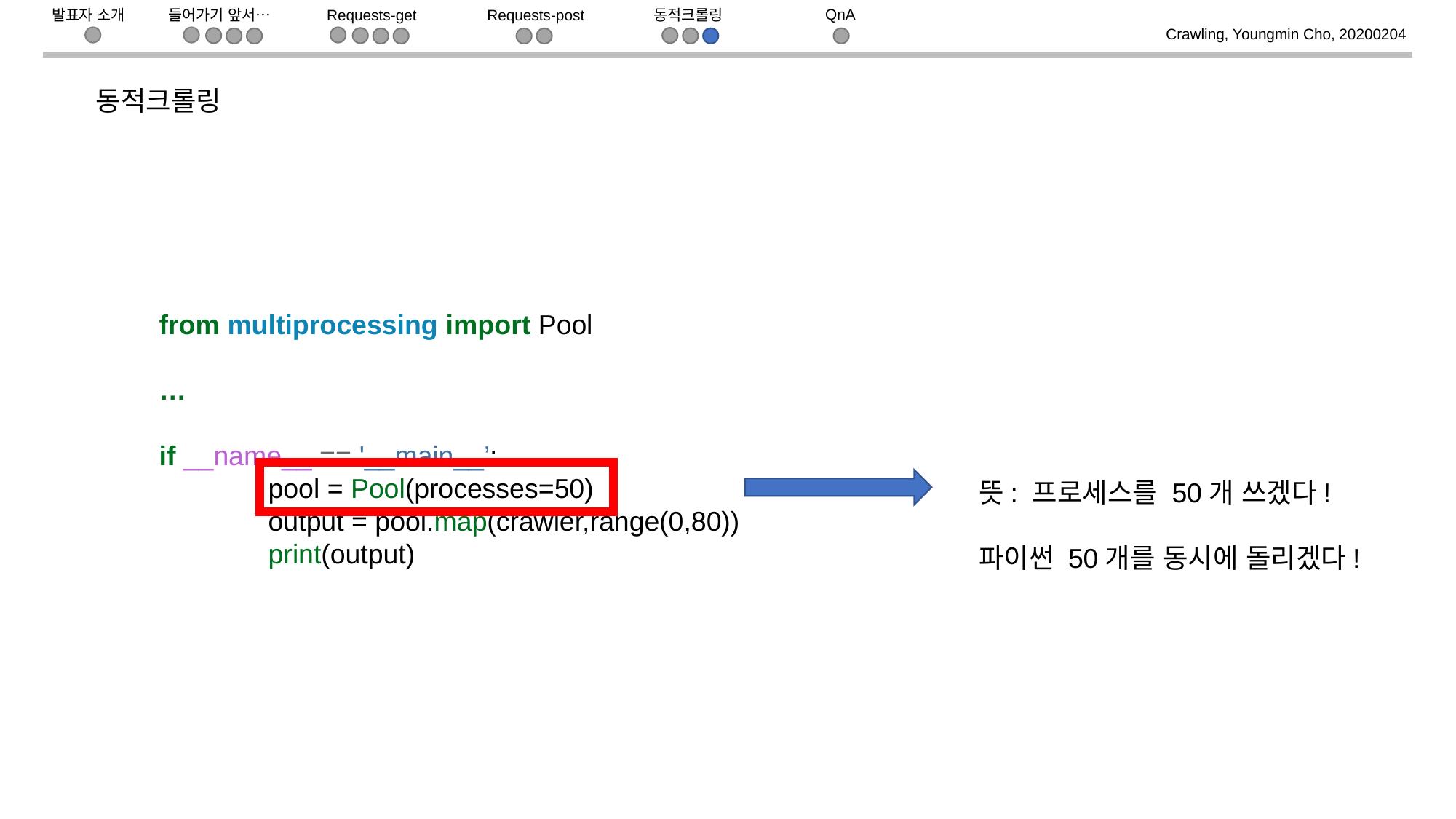

들어가기 앞서…
Requests-get
동적크롤링
QnA
Requests-post
발표자 소개
Crawling, Youngmin Cho, 20200204

동적크롤링
from multiprocessing import Pool

…

if __name__ == '__main__’:
	pool = Pool(processes=50)
	output = pool.map(crawler,range(0,80))
	print(output)

뜻: 프로세스를 50개 쓰겠다!

파이썬 50개를 동시에 돌리겠다!